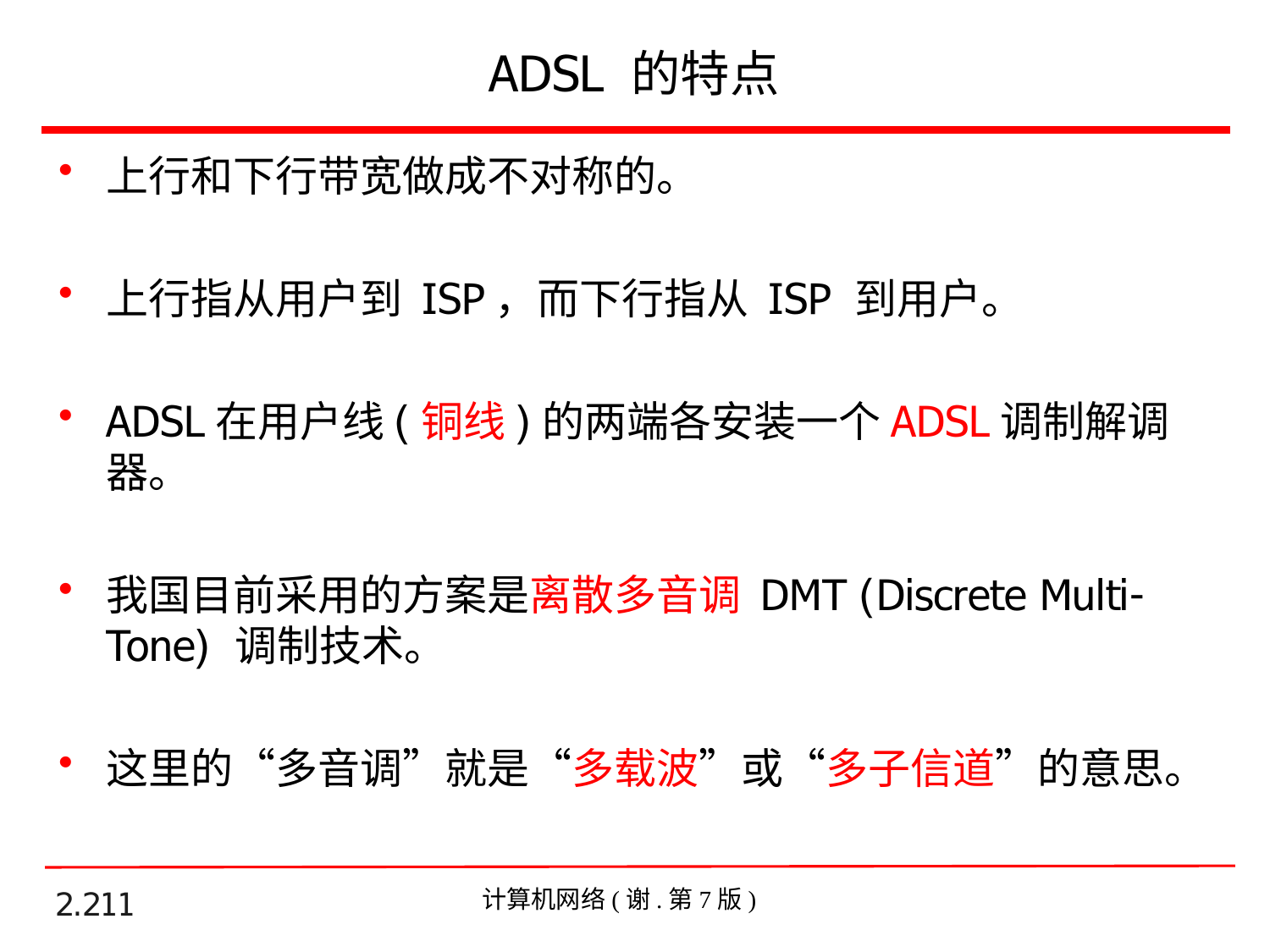

# ADSL 的特点
上行和下行带宽做成不对称的。

上行指从用户到 ISP，而下行指从 ISP 到用户。

ADSL在用户线(铜线)的两端各安装一个ADSL调制解调器。

我国目前采用的方案是离散多音调 DMT (Discrete Multi-Tone) 调制技术。

这里的“多音调”就是“多载波”或“多子信道”的意思。